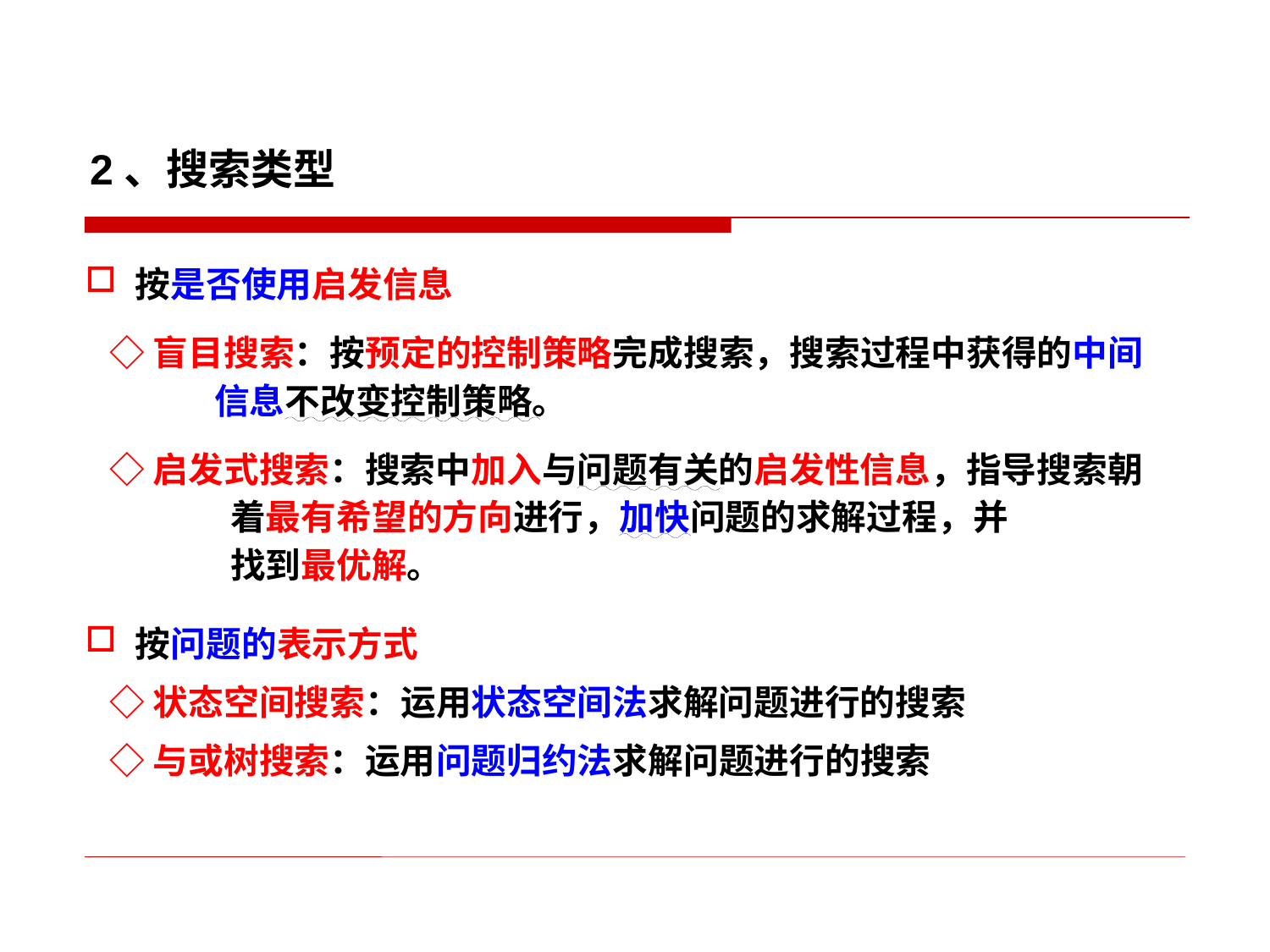

2、搜索类型
按是否使用启发信息
   ◇盲目搜索：按预定的控制策略完成搜索，搜索过程中获得的中间
               信息不改变控制策略。
   ◇启发式搜索：搜索中加入与问题有关的启发性信息，指导搜索朝
                 着最有希望的方向进行，加快问题的求解过程，并
                 找到最优解。
按问题的表示方式
   ◇状态空间搜索：运用状态空间法求解问题进行的搜索
   ◇与或树搜索：运用问题归约法求解问题进行的搜索